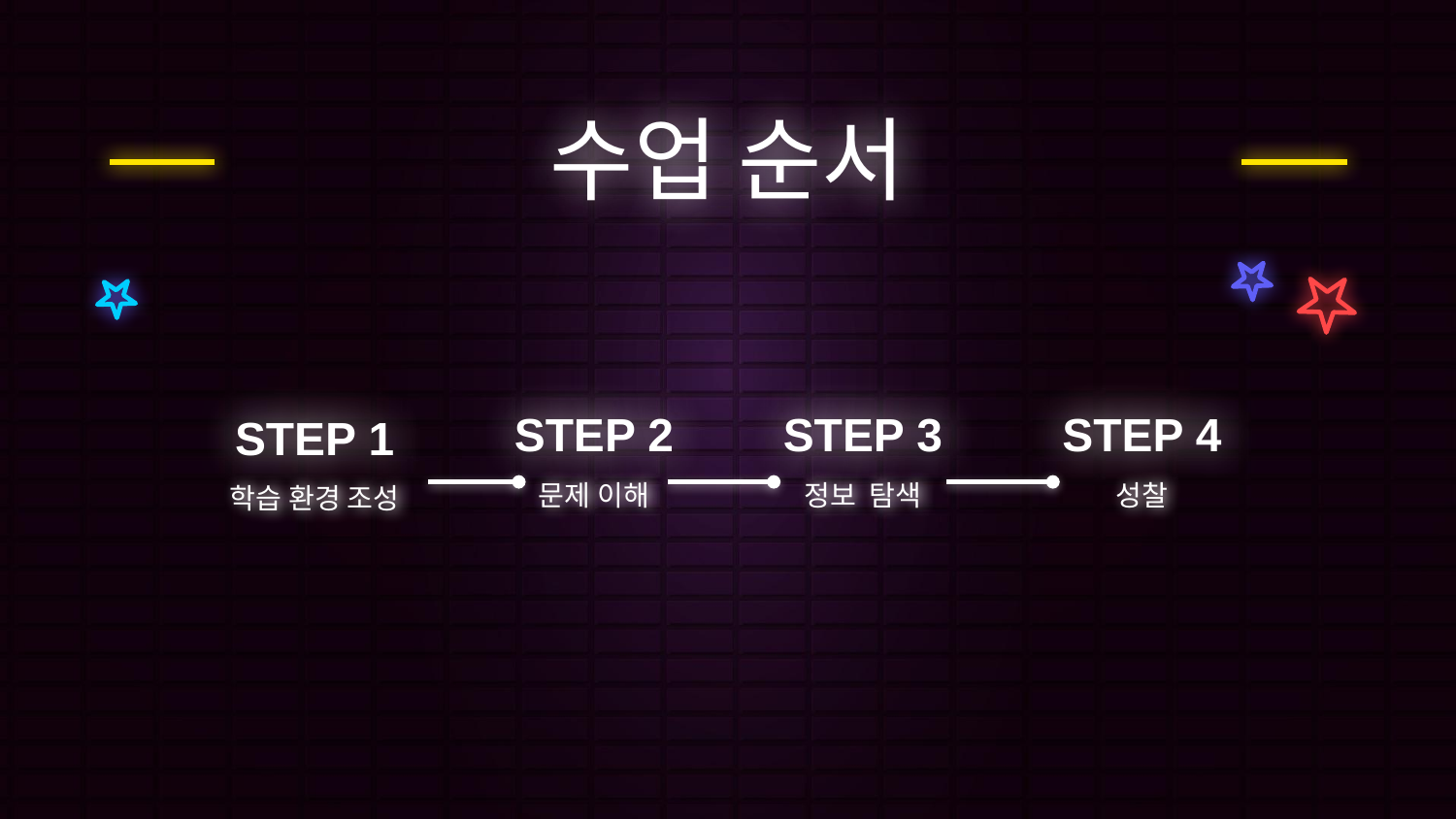

# 수업 순서

STEP 2
STEP 3
STEP 4
STEP 1

문제 이해
정보  탐색
성찰
학습 환경 조성